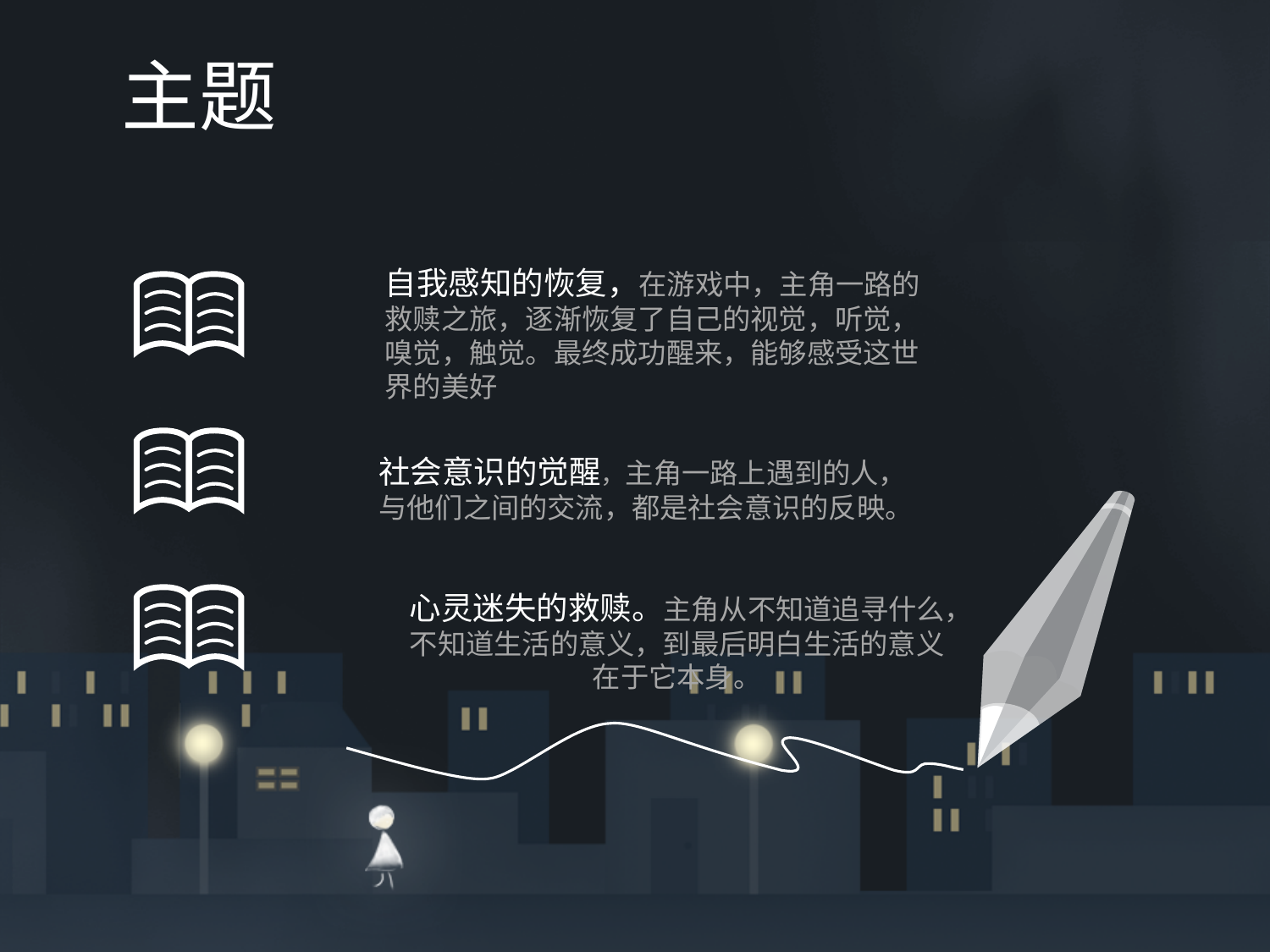

主题
自我感知的恢复，在游戏中，主角一路的救赎之旅，逐渐恢复了自己的视觉，听觉，嗅觉，触觉。最终成功醒来，能够感受这世界的美好

      Bufansw
布凡商务
感谢您的聆听!
社会意识的觉醒，主角一路上遇到的人，与他们之间的交流，都是社会意识的反映。

心灵迷失的救赎。主角从不知道追寻什么，不知道生活的意义，到最后明白生活的意义在于它本身。